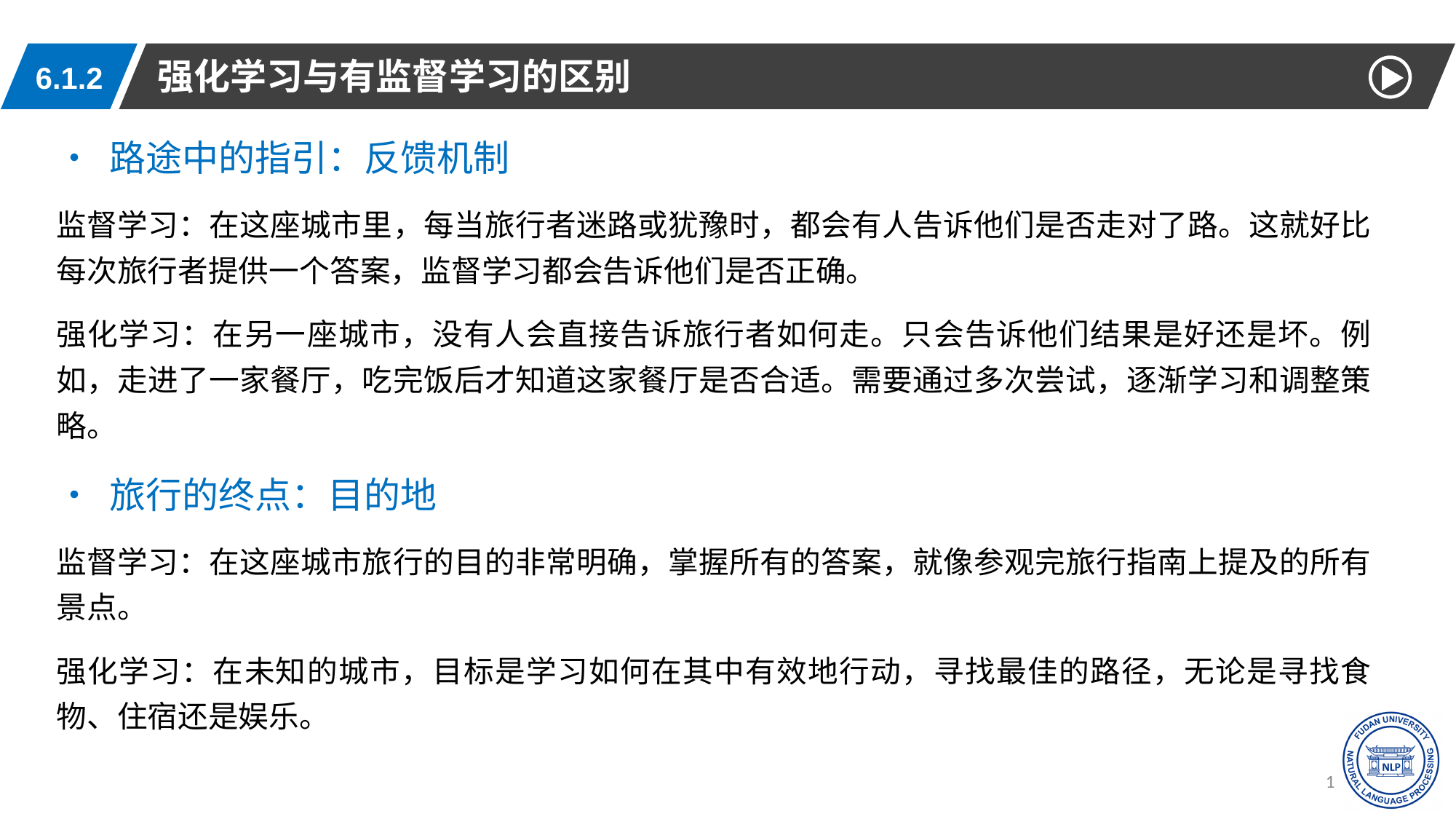

强化学习与有监督学习的区别
6.1.2

• 路途中的指引：反馈机制
监督学习：在这座城市里，每当旅行者迷路或犹豫时，都会有人告诉他们是否走对了路。这就好比每次旅行者提供一个答案，监督学习都会告诉他们是否正确。
强化学习：在另一座城市，没有人会直接告诉旅行者如何走。只会告诉他们结果是好还是坏。例如，走进了一家餐厅，吃完饭后才知道这家餐厅是否合适。需要通过多次尝试，逐渐学习和调整策略。
• 旅行的终点：目的地
监督学习：在这座城市旅行的目的非常明确，掌握所有的答案，就像参观完旅行指南上提及的所有景点。
强化学习：在未知的城市，目标是学习如何在其中有效地行动，寻找最佳的路径，无论是寻找食物、住宿还是娱乐。
14